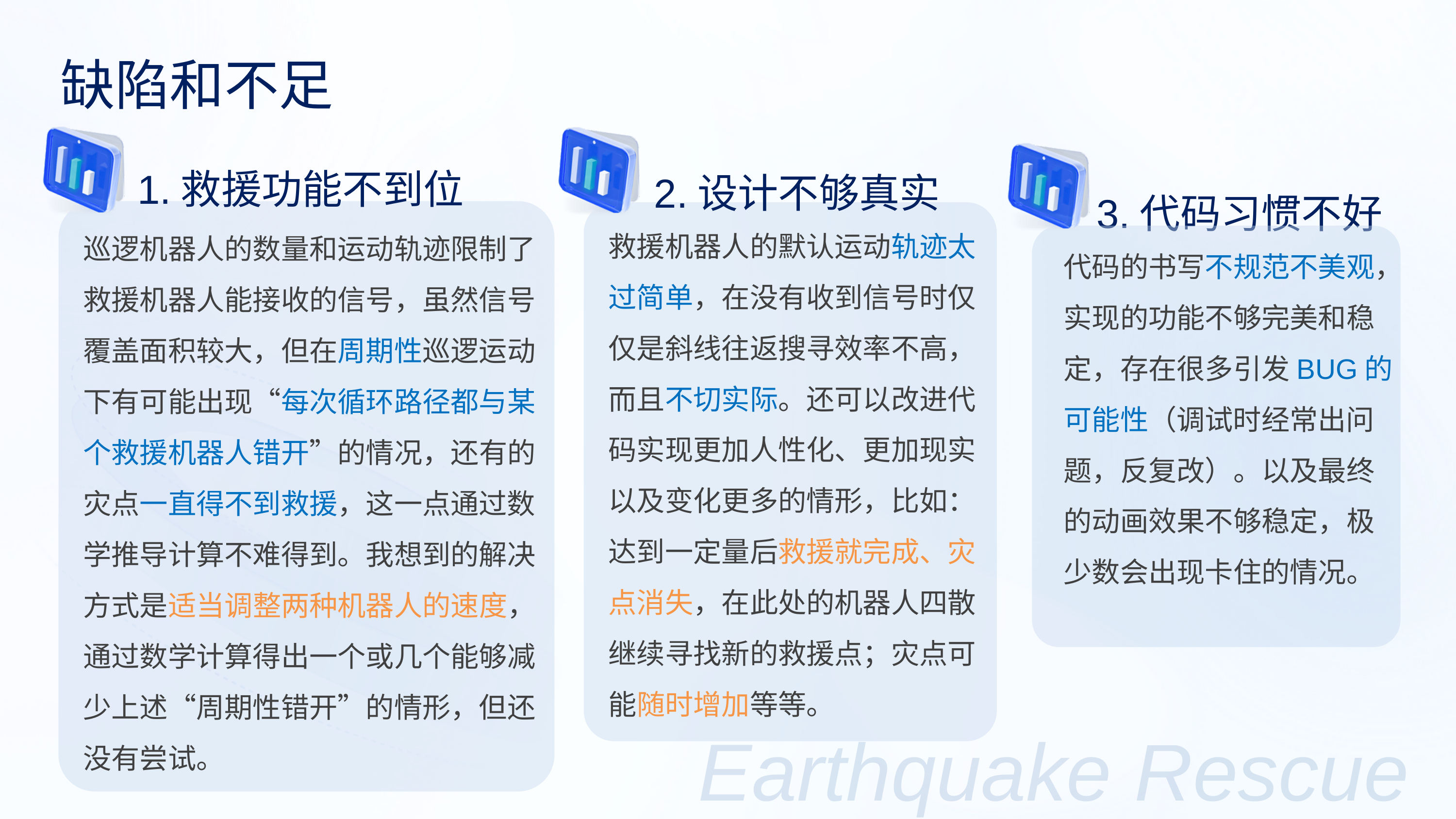

缺陷和不足

1.救援功能不到位
2.设计不够真实

3.代码习惯不好

救援机器人的默认运动轨迹太过简单，在没有收到信号时仅仅是斜线往返搜寻效率不高，而且不切实际。还可以改进代码实现更加人性化、更加现实以及变化更多的情形，比如：达到一定量后救援就完成、灾点消失，在此处的机器人四散继续寻找新的救援点；灾点可能随时增加等等。
巡逻机器人的数量和运动轨迹限制了救援机器人能接收的信号，虽然信号覆盖面积较大，但在周期性巡逻运动下有可能出现“每次循环路径都与某个救援机器人错开”的情况，还有的灾点一直得不到救援，这一点通过数学推导计算不难得到。我想到的解决方式是适当调整两种机器人的速度，通过数学计算得出一个或几个能够减少上述“周期性错开”的情形，但还没有尝试。

代码的书写不规范不美观，实现的功能不够完美和稳定，存在很多引发BUG的可能性（调试时经常出问题，反复改）。以及最终的动画效果不够稳定，极少数会出现卡住的情况。
Earthquake Rescue